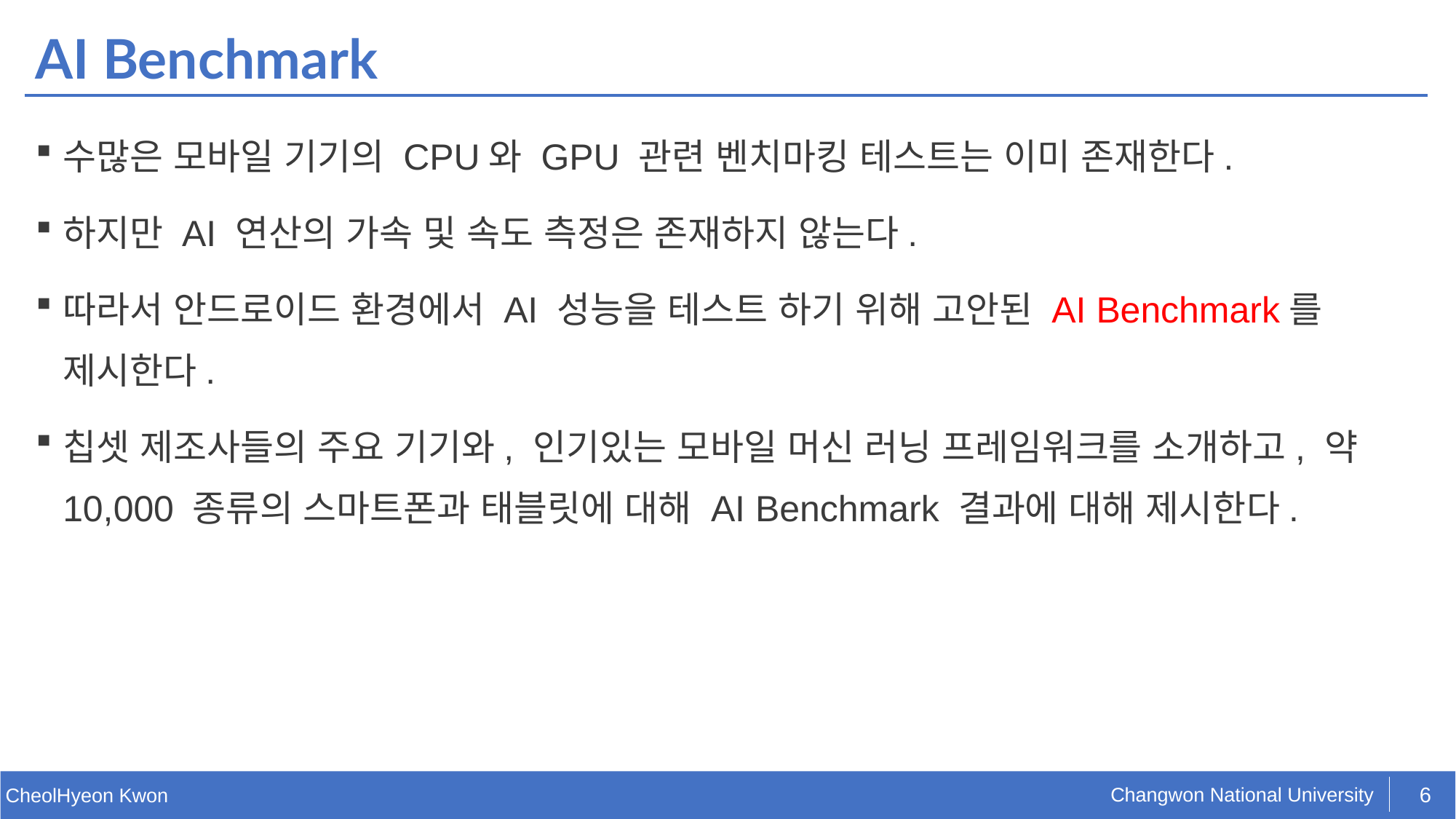

# AI Benchmark
수많은 모바일 기기의 CPU와 GPU 관련 벤치마킹 테스트는 이미 존재한다.
하지만 AI 연산의 가속 및 속도 측정은 존재하지 않는다.
따라서 안드로이드 환경에서 AI 성능을 테스트 하기 위해 고안된 AI Benchmark를 제시한다.
칩셋 제조사들의 주요 기기와, 인기있는 모바일 머신 러닝 프레임워크를 소개하고, 약 10,000 종류의 스마트폰과 태블릿에 대해 AI Benchmark 결과에 대해 제시한다.
6